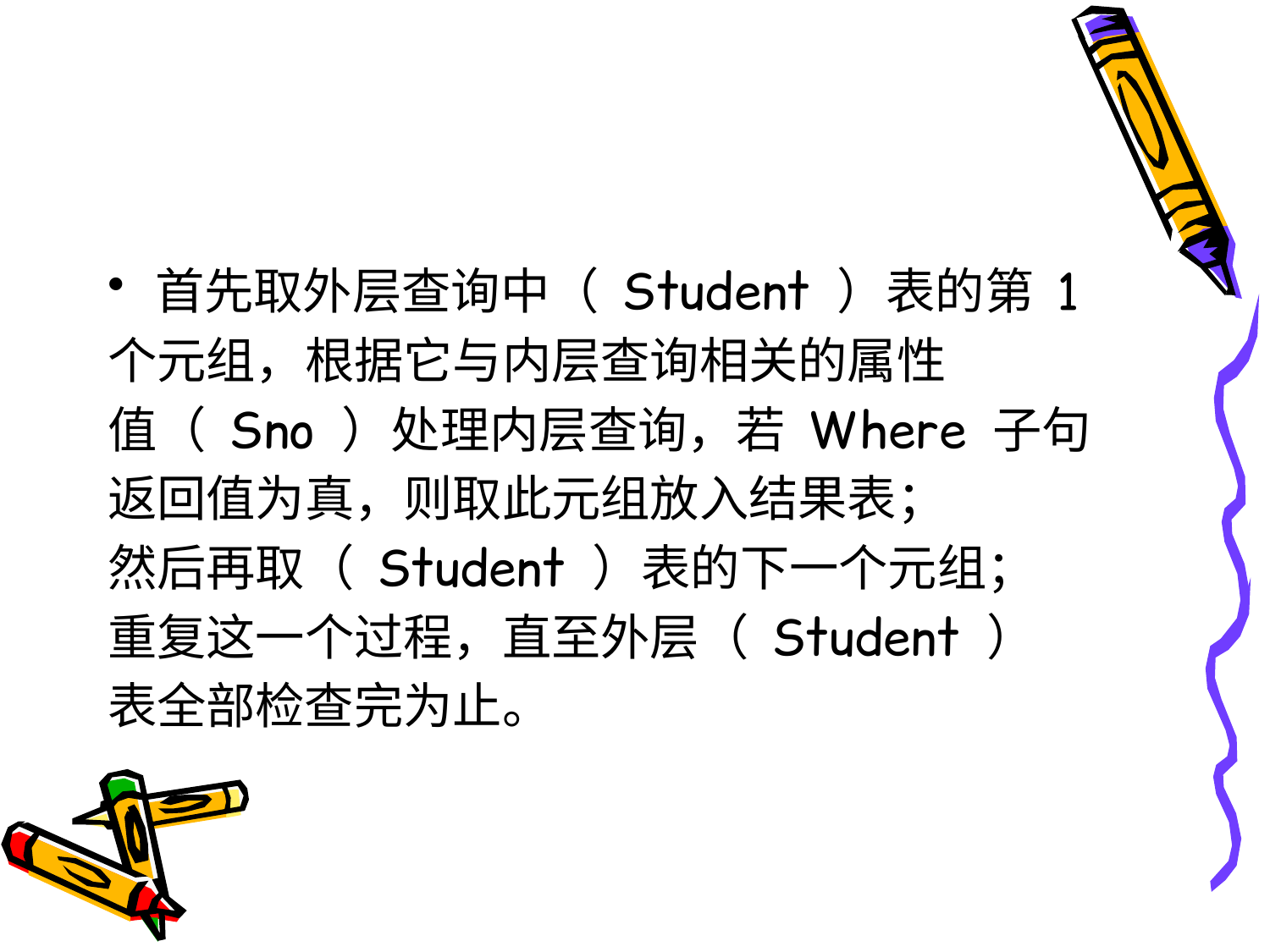

#
首先取外层查询中（ Student ）表的第 1
个元组，根据它与内层查询相关的属性
值（ Sno ）处理内层查询，若 Where 子句
返回值为真，则取此元组放入结果表；
然后再取（ Student ）表的下一个元组；
重复这一个过程，直至外层（ Student ）
表全部检查完为止。